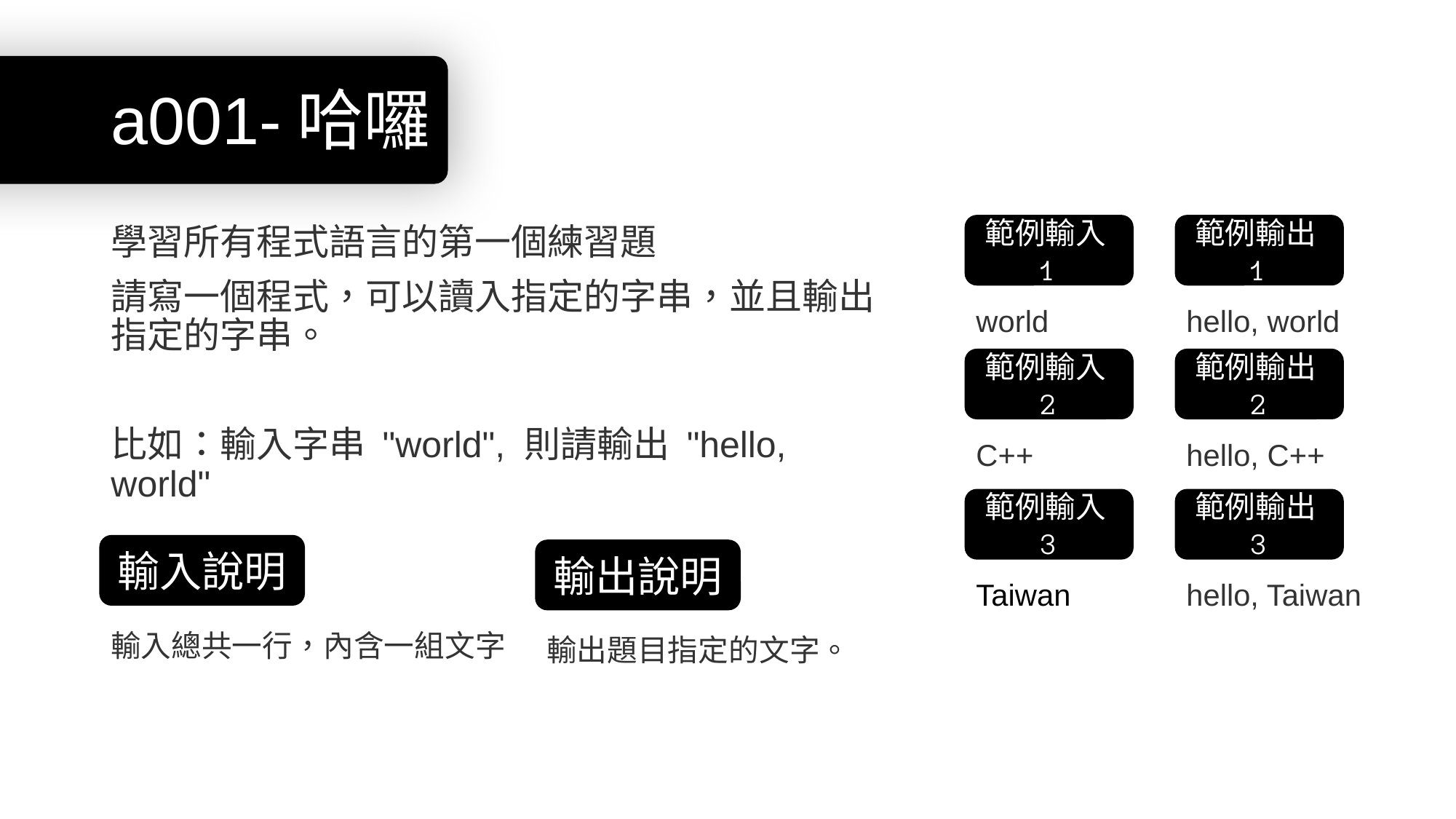

# a001-哈囉

範例輸入1
範例輸出1
學習所有程式語言的第一個練習題
請寫一個程式，可以讀入指定的字串，並且輸出指定的字串。

比如：輸入字串 "world", 則請輸出 "hello, world"
world
hello, world
範例輸入2
範例輸出2
C++
hello, C++
範例輸入3
範例輸出3
輸入說明
輸出說明
Taiwan
hello, Taiwan
輸入總共一行，內含一組文字
輸出題目指定的文字。